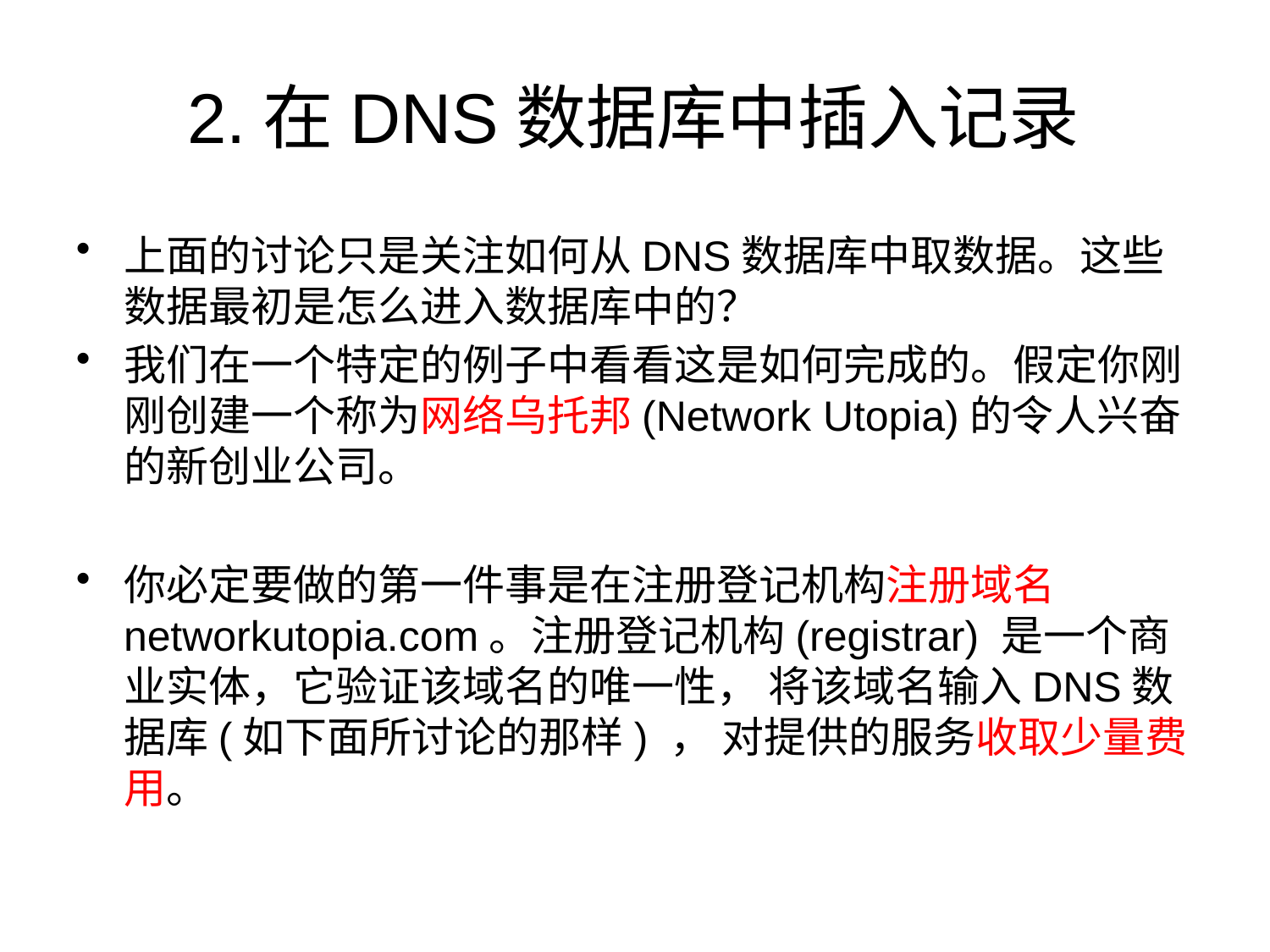

# 2.在DNS数据库中插入记录
上面的讨论只是关注如何从DNS数据库中取数据。这些数据最初是怎么进入数据库中的？
我们在一个特定的例子中看看这是如何完成的。假定你刚刚创建一个称为网络乌托邦(Network Utopia)的令人兴奋的新创业公司。

你必定要做的第一件事是在注册登记机构注册域名networkutopia.com。注册登记机构(registrar) 是一个商业实体，它验证该域名的唯一性， 将该域名输入DNS数据库(如下面所讨论的那样) ， 对提供的服务收取少量费用。